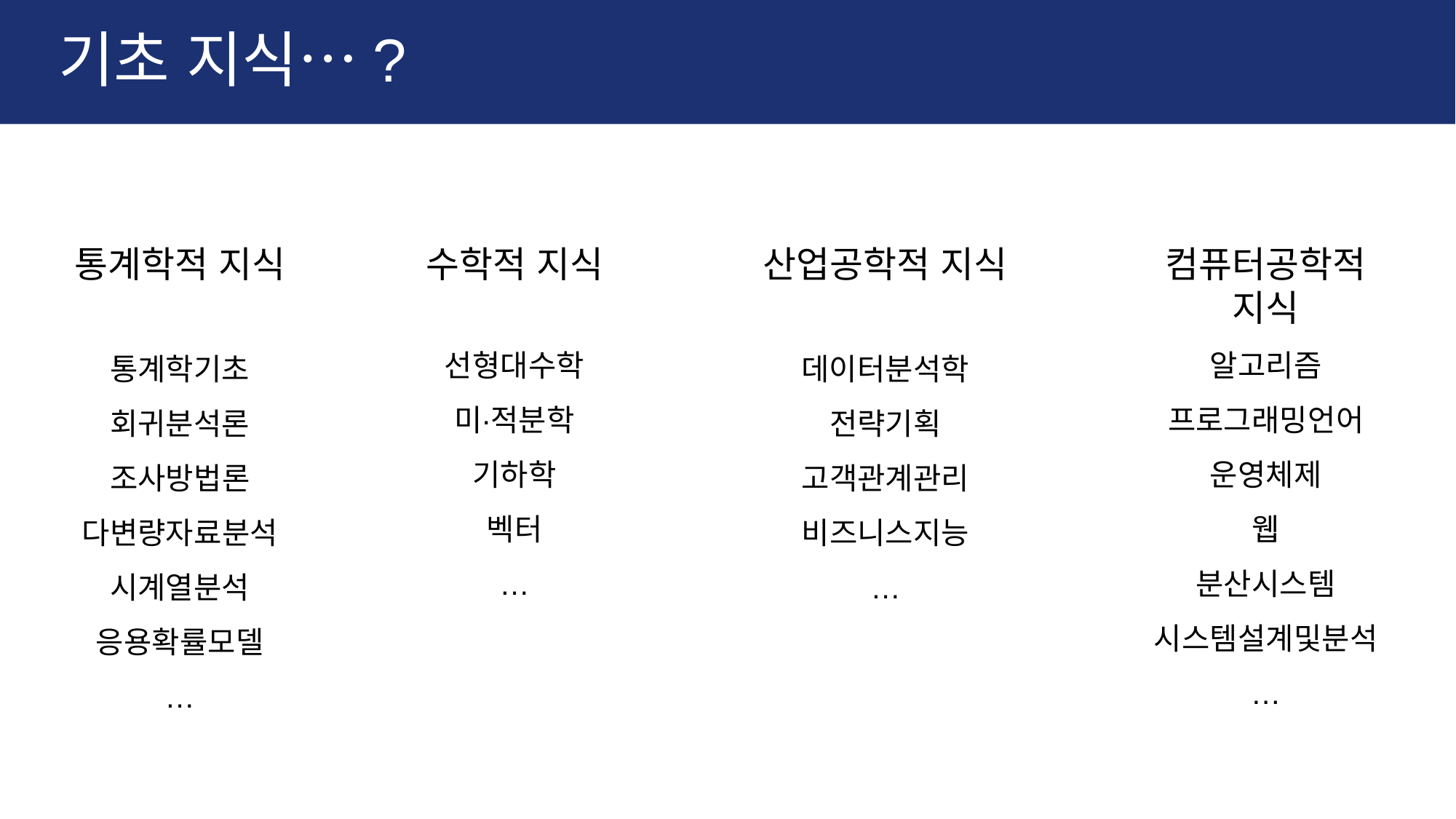

# 기초 지식…?
통계학적 지식
수학적 지식
산업공학적 지식
컴퓨터공학적 지식
선형대수학
미∙적분학
기하학
벡터
…
알고리즘
프로그래밍언어
운영체제
웹
분산시스템
시스템설계및분석
…
통계학기초
회귀분석론
조사방법론
다변량자료분석
시계열분석
응용확률모델
…
데이터분석학
전략기획
고객관계관리
비즈니스지능
…